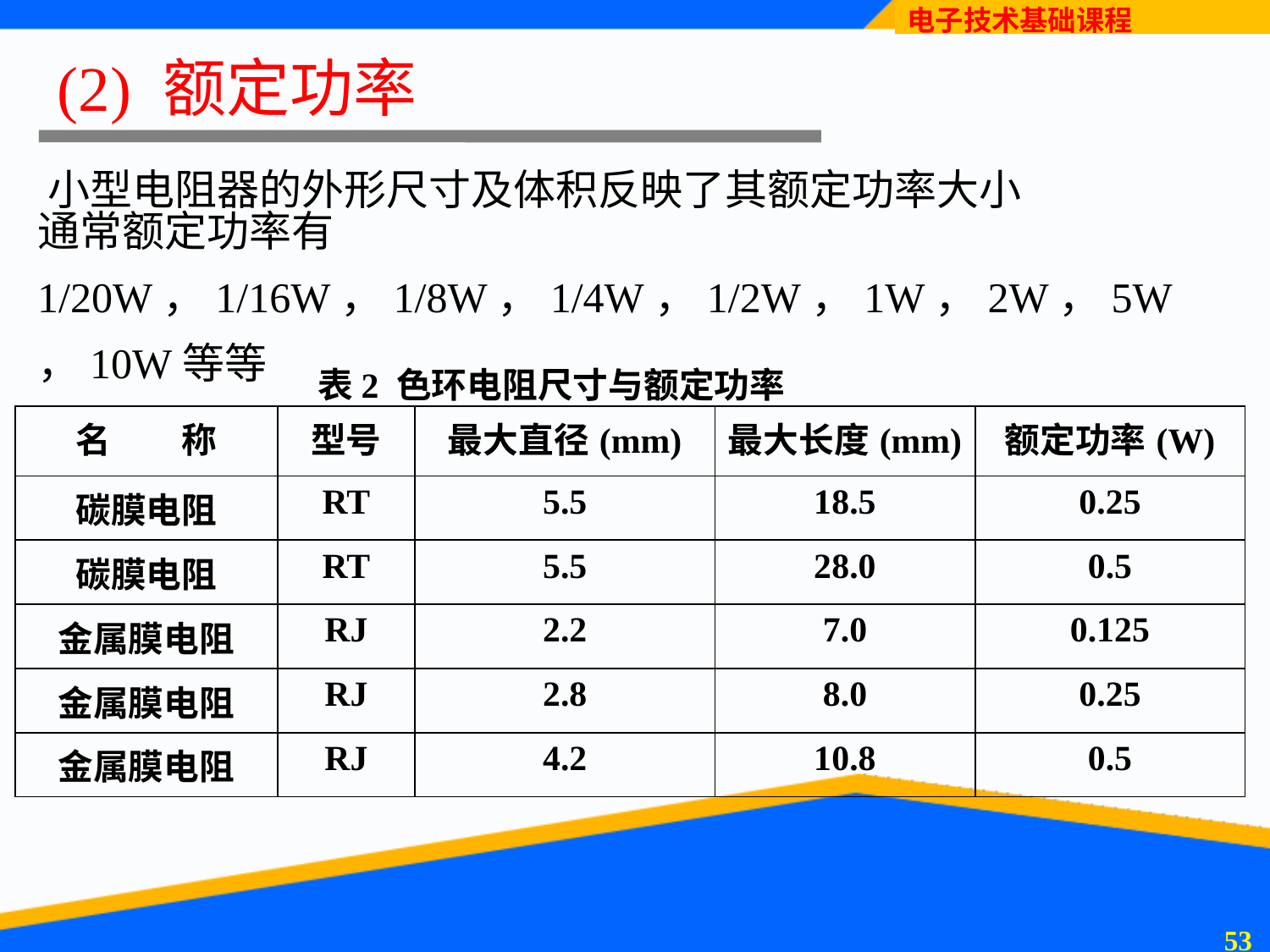

(2) 额定功率
小型电阻器的外形尺寸及体积反映了其额定功率大小
通常额定功率有1/20W，1/16W，1/8W，1/4W，1/2W，1W，2W，5W，10W等等
表2 色环电阻尺寸与额定功率
| 名　　称 | 型号 | 最大直径(mm) | 最大长度(mm) | 额定功率(W) |
| --- | --- | --- | --- | --- |
| 碳膜电阻 | RT | 5.5 | 18.5 | 0.25 |
| 碳膜电阻 | RT | 5.5 | 28.0 | 0.5 |
| 金属膜电阻 | RJ | 2.2 | 7.0 | 0.125 |
| 金属膜电阻 | RJ | 2.8 | 8.0 | 0.25 |
| 金属膜电阻 | RJ | 4.2 | 10.8 | 0.5 |
53